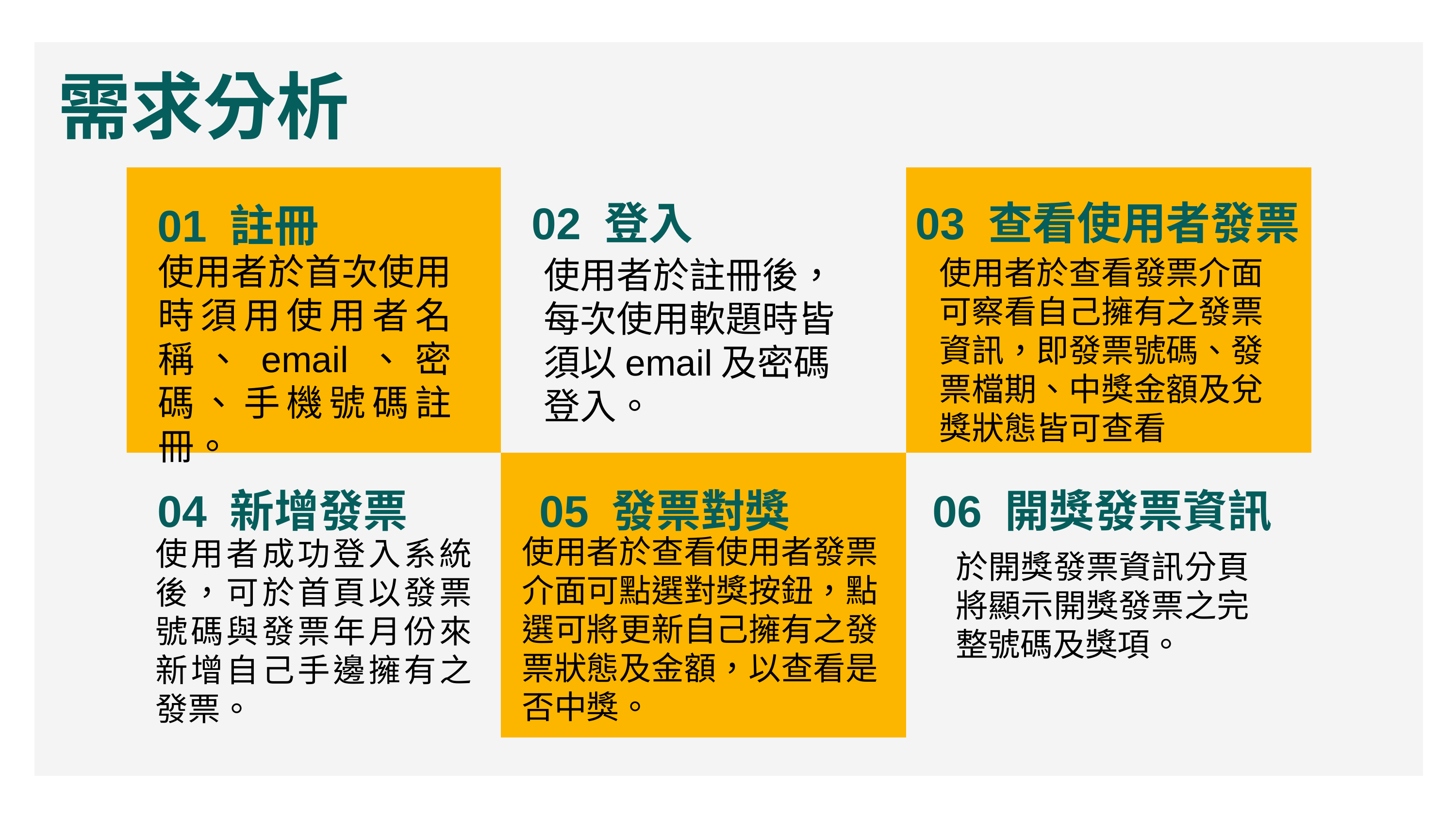

需求分析

03 查看使用者發票
02 登入
01 註冊
使用者於首次使用時須用使用者名稱、email、密碼、手機號碼註冊。
使用者於註冊後，每次使用軟題時皆須以email及密碼登入。

使用者於查看發票介面可察看自己擁有之發票資訊，即發票號碼、發票檔期、中獎金額及兌獎狀態皆可查看

05 發票對獎
06 開獎發票資訊
04 新增發票
使用者於查看使用者發票介面可點選對獎按鈕，點選可將更新自己擁有之發票狀態及金額，以查看是否中獎。
使用者成功登入系統後，可於首頁以發票號碼與發票年月份來新增自己手邊擁有之發票。
於開獎發票資訊分頁將顯示開獎發票之完整號碼及獎項。